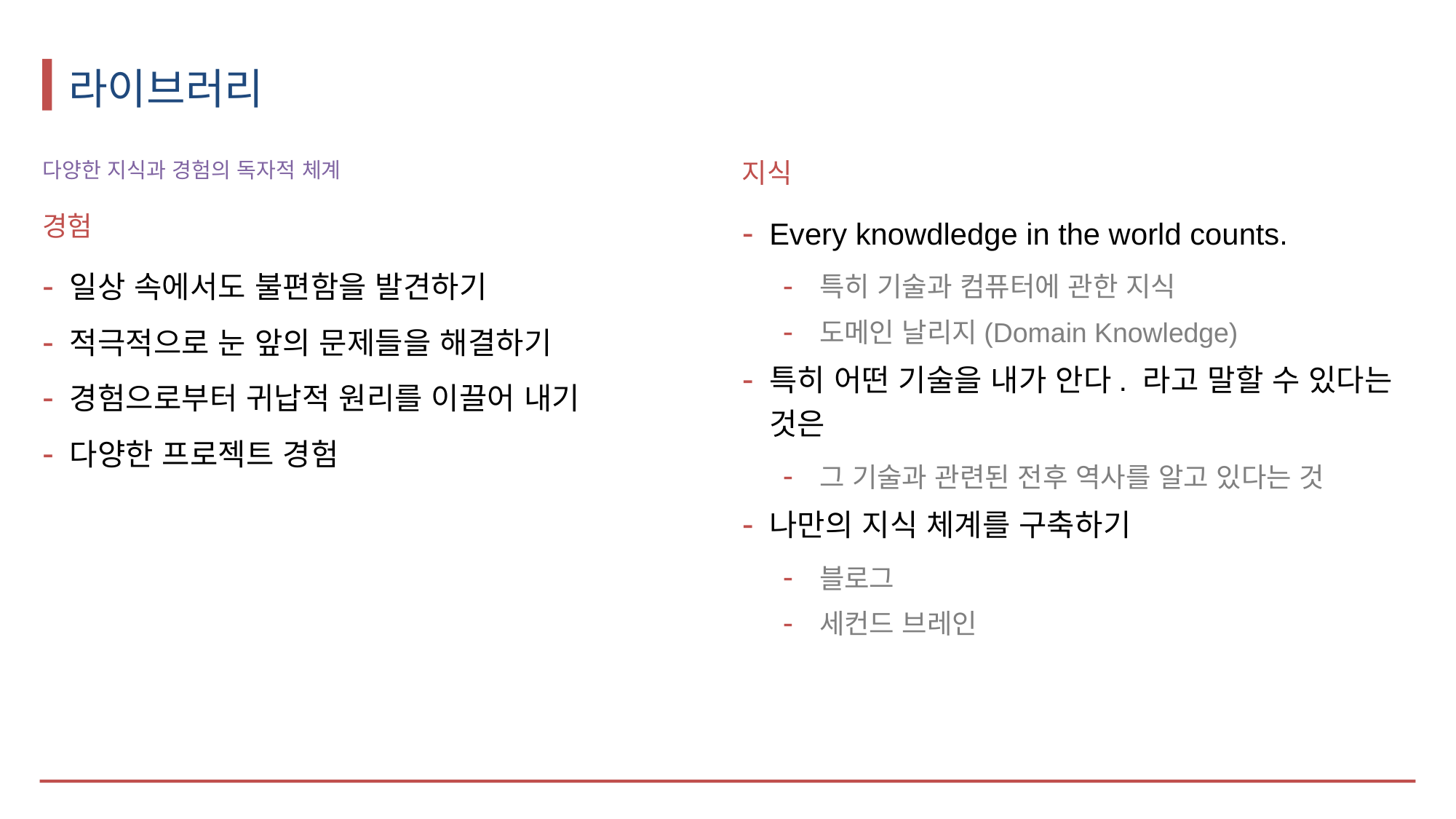

# 라이브러리
다양한 지식과 경험의 독자적 체계
경험
일상 속에서도 불편함을 발견하기
적극적으로 눈 앞의 문제들을 해결하기
경험으로부터 귀납적 원리를 이끌어 내기
다양한 프로젝트 경험
지식
Every knowdledge in the world counts.
특히 기술과 컴퓨터에 관한 지식
도메인 날리지(Domain Knowledge)
특히 어떤 기술을 내가 안다. 라고 말할 수 있다는 것은
그 기술과 관련된 전후 역사를 알고 있다는 것
나만의 지식 체계를 구축하기
블로그
세컨드 브레인